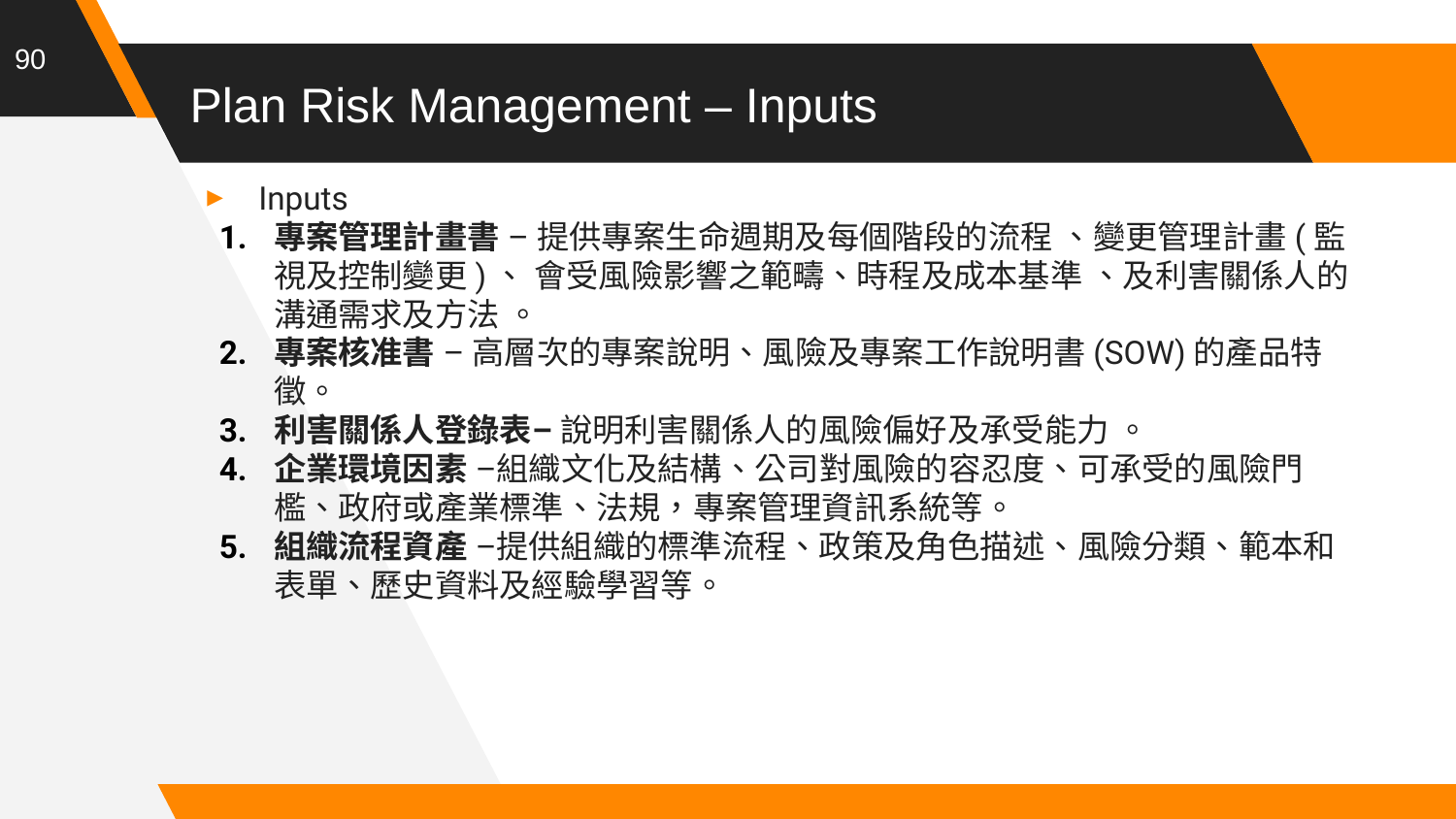

90
# Plan Risk Management – Inputs
Inputs
專案管理計畫書 – 提供專案生命週期及每個階段的流程 、變更管理計畫(監視及控制變更)、 會受風險影響之範疇、時程及成本基準 、及利害關係人的溝通需求及方法 。
專案核准書 – 高層次的專案說明、風險及專案工作說明書(SOW)的產品特徵。
利害關係人登錄表– 說明利害關係人的風險偏好及承受能力 。
企業環境因素 –組織文化及結構、公司對風險的容忍度、可承受的風險門檻、政府或產業標準、法規，專案管理資訊系統等。
組織流程資產 –提供組織的標準流程、政策及角色描述、風險分類、範本和表單、歷史資料及經驗學習等。